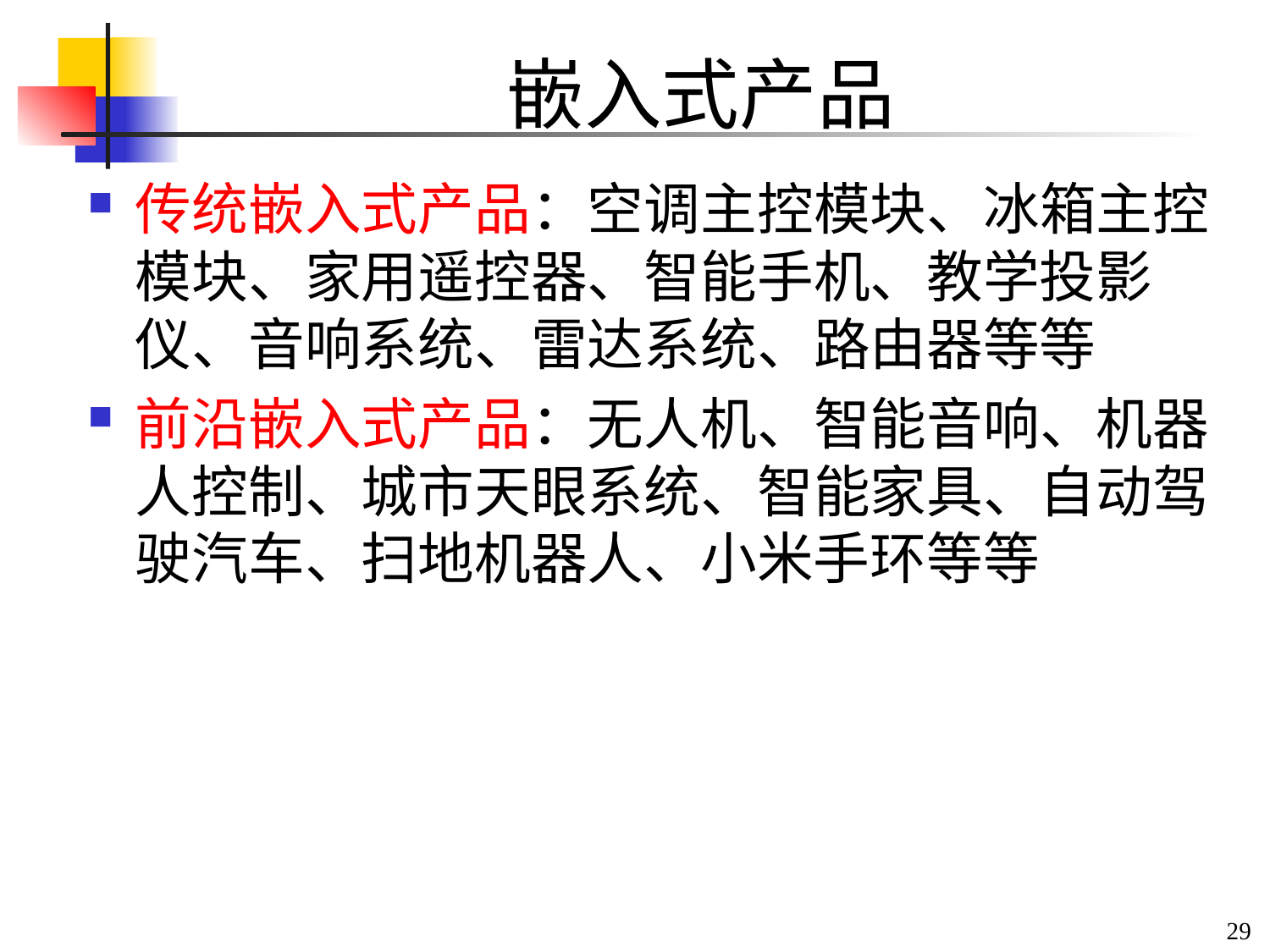

# 嵌入式产品
传统嵌入式产品：空调主控模块、冰箱主控模块、家用遥控器、智能手机、教学投影仪、音响系统、雷达系统、路由器等等
前沿嵌入式产品：无人机、智能音响、机器人控制、城市天眼系统、智能家具、自动驾驶汽车、扫地机器人、小米手环等等